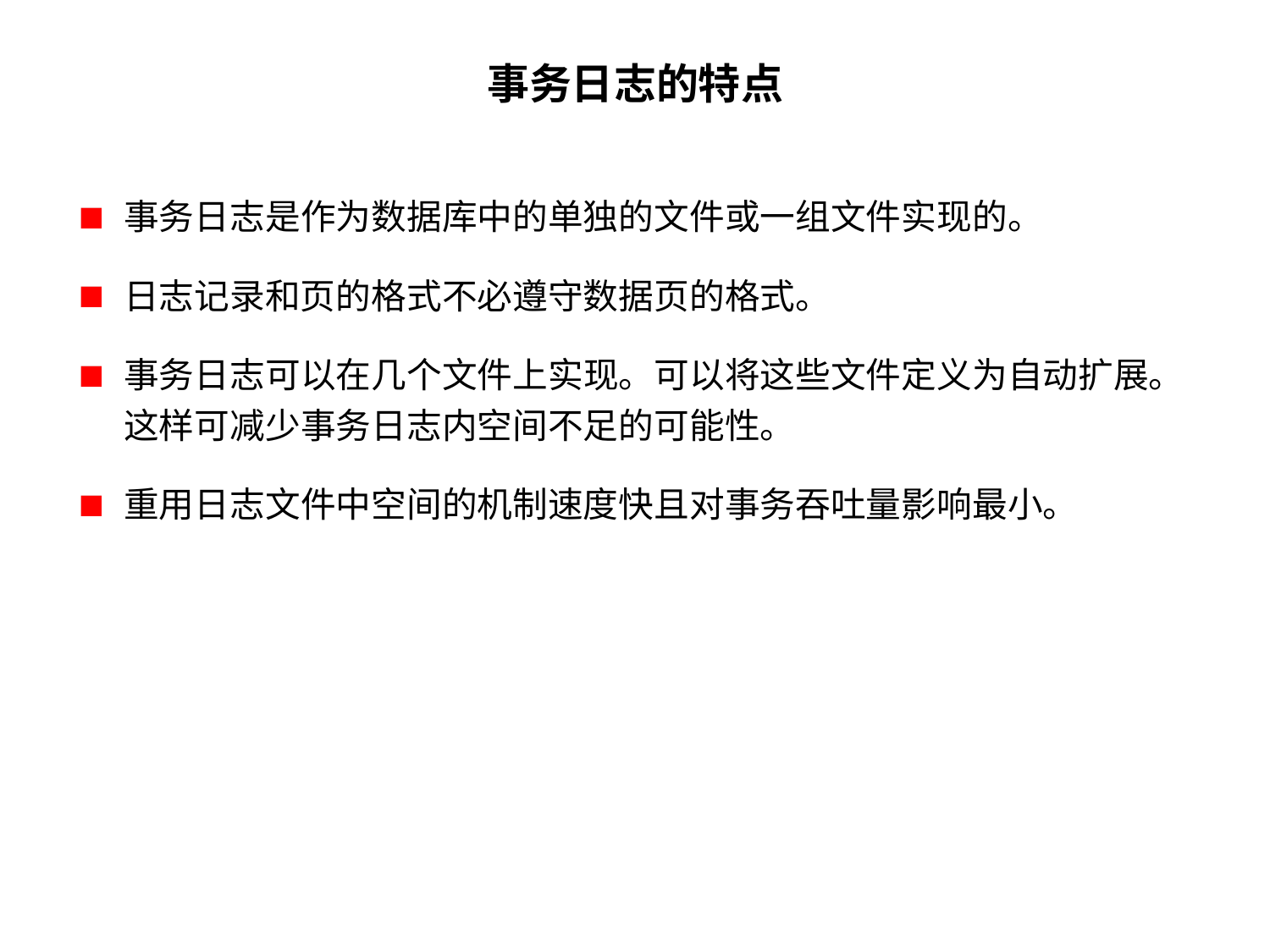

# 事务日志的特点
事务日志是作为数据库中的单独的文件或一组文件实现的。
日志记录和页的格式不必遵守数据页的格式。
事务日志可以在几个文件上实现。可以将这些文件定义为自动扩展。这样可减少事务日志内空间不足的可能性。
重用日志文件中空间的机制速度快且对事务吞吐量影响最小。